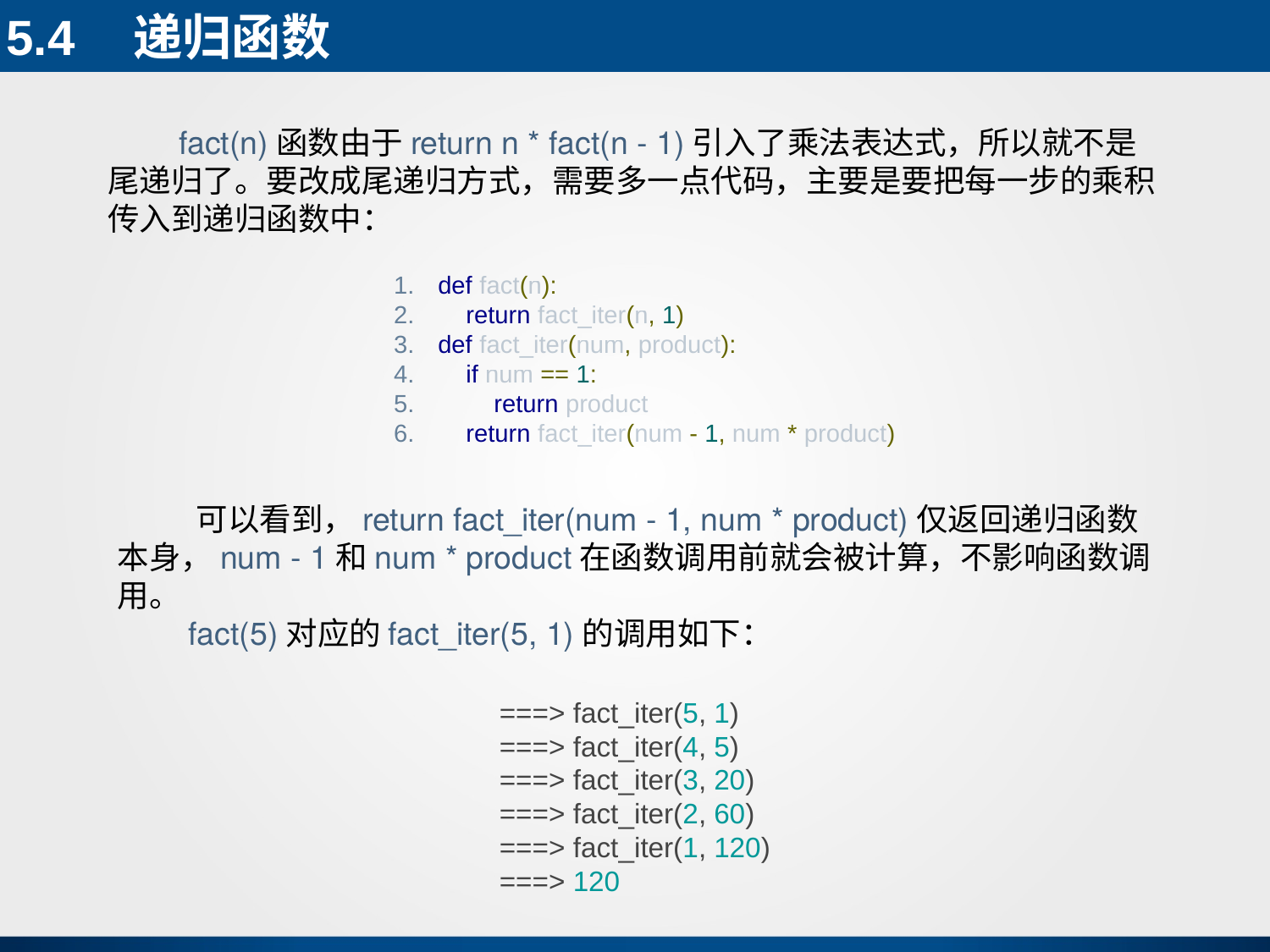

5.4	递归函数
        fact(n)函数由于return n * fact(n - 1)引入了乘法表达式，所以就不是尾递归了。要改成尾递归方式，需要多一点代码，主要是要把每一步的乘积传入到递归函数中：
def fact(n):
    return fact_iter(n, 1)
def fact_iter(num, product):
    if num == 1:
        return product
    return fact_iter(num - 1, num * product)
        可以看到，return fact_iter(num - 1, num * product)仅返回递归函数本身，num - 1和num * product在函数调用前就会被计算，不影响函数调用。
        fact(5)对应的fact_iter(5, 1)的调用如下：
===> fact_iter(5, 1)
===> fact_iter(4, 5)
===> fact_iter(3, 20)
===> fact_iter(2, 60)
===> fact_iter(1, 120)
===> 120